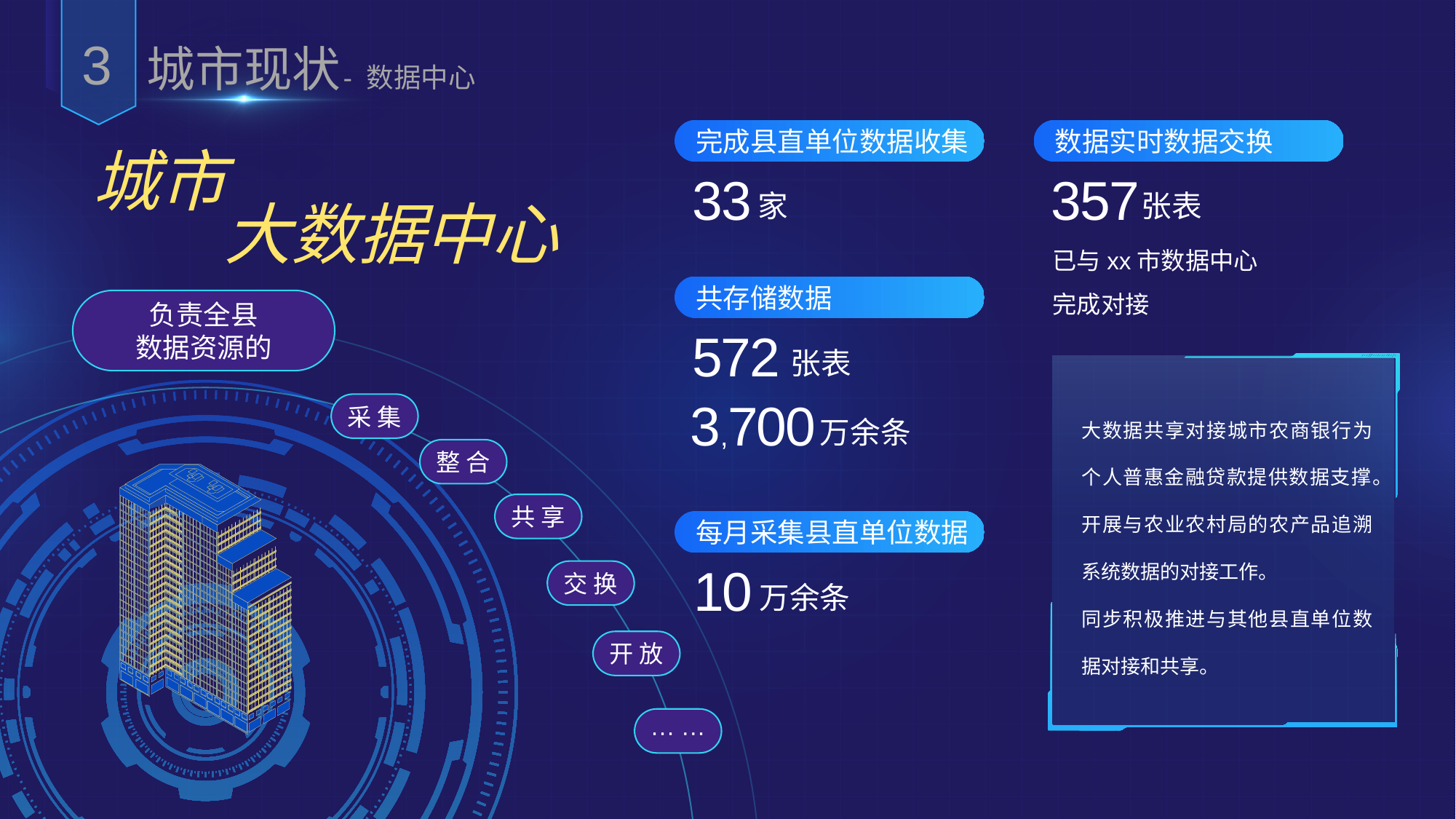

3
城市现状
- 数据中心
完成县直单位数据收集
数据实时数据交换
城市
33
357
家
张表
大数据中心
已与xx市数据中心
完成对接
共存储数据
负责全县
数据资源的
572

张表

3,700
采 集
大数据共享对接城市农商银行为个人普惠金融贷款提供数据支撑。
开展与农业农村局的农产品追溯系统数据的对接工作。
同步积极推进与其他县直单位数据对接和共享。
万余条
整 合

共 享
每月采集县直单位数据
10
交 换
万余条
开 放
··· ···